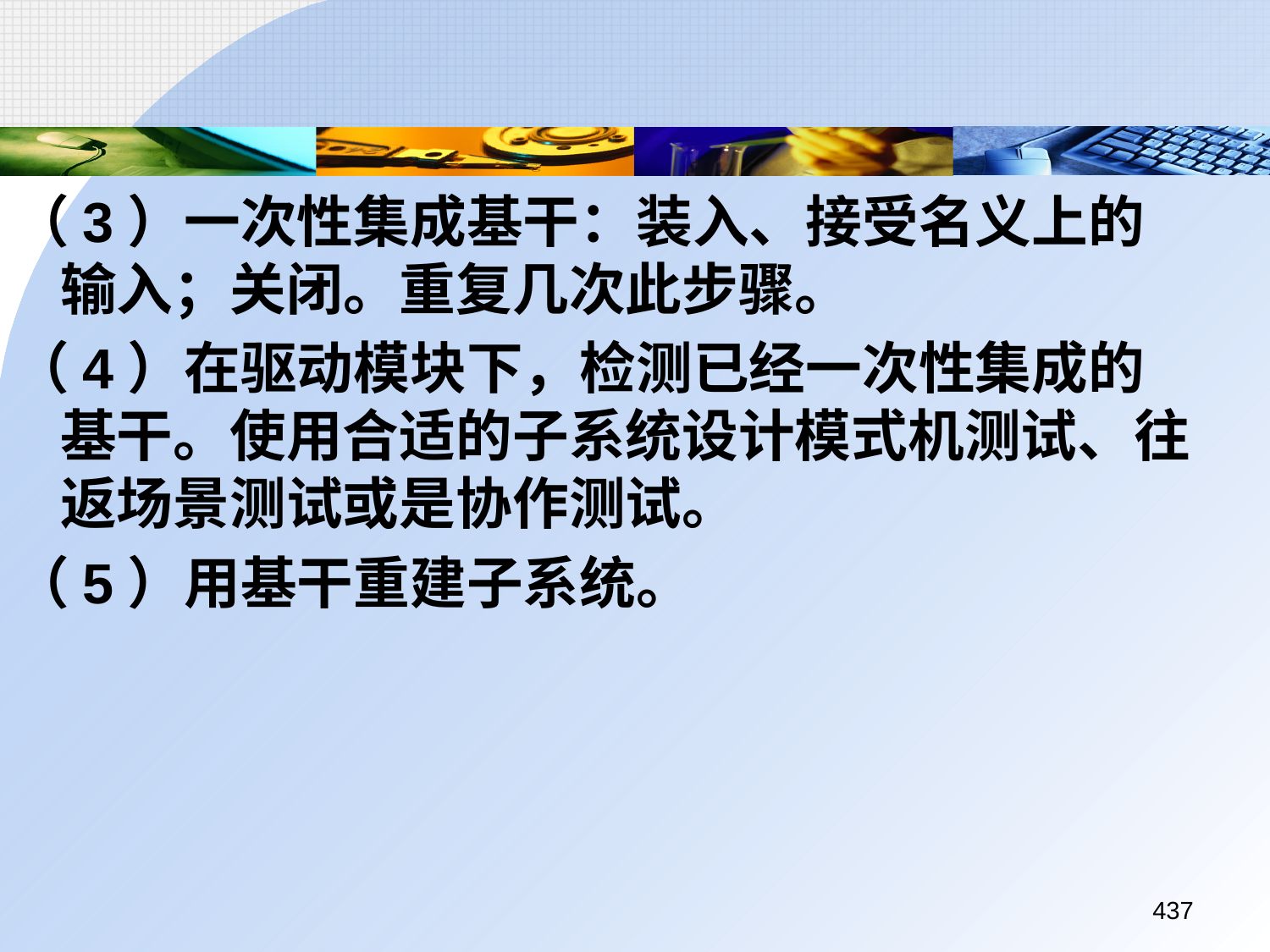

（3）一次性集成基干：装入、接受名义上的输入；关闭。重复几次此步骤。
（4）在驱动模块下，检测已经一次性集成的基干。使用合适的子系统设计模式机测试、往返场景测试或是协作测试。
（5）用基干重建子系统。

437